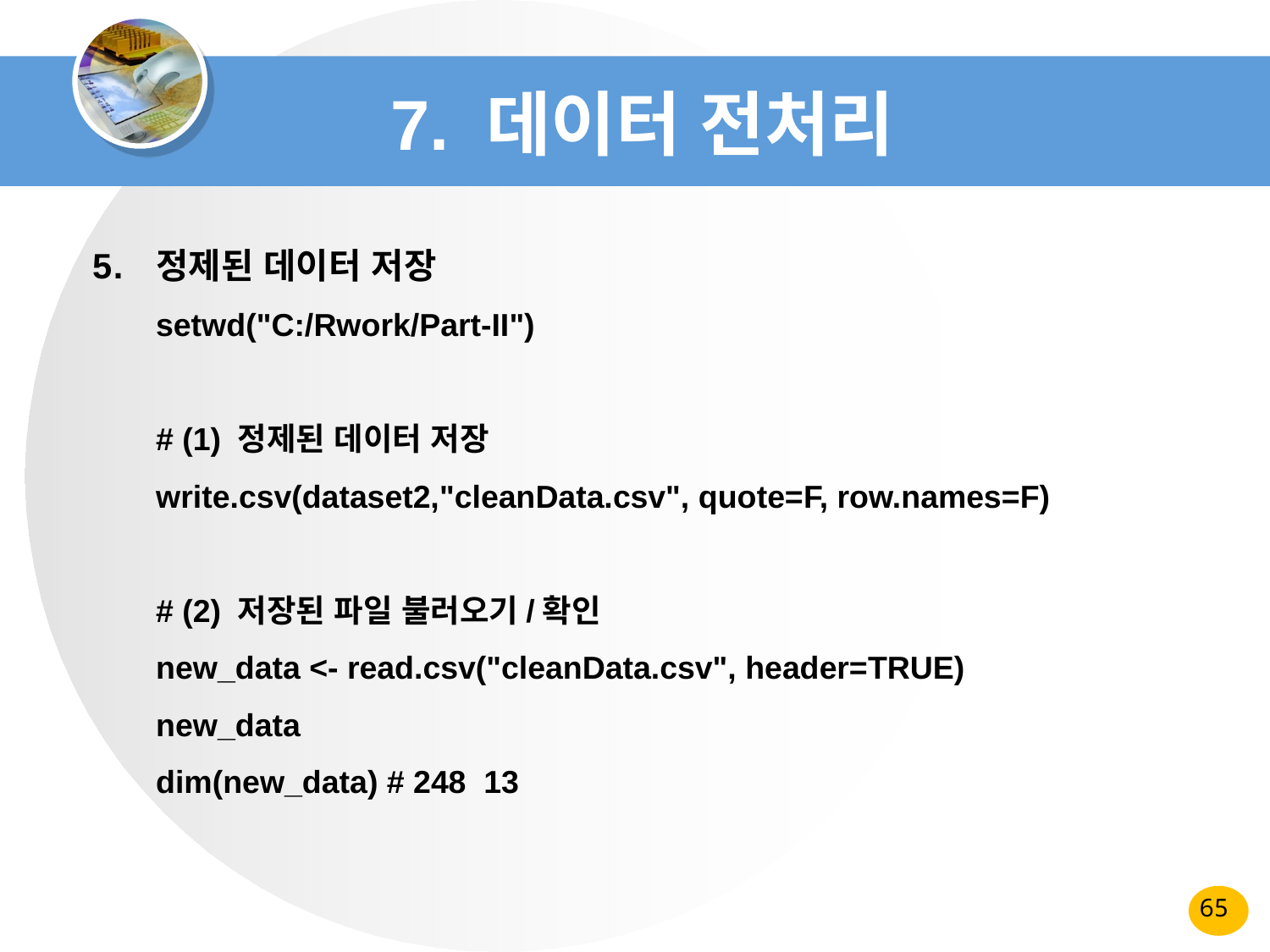

# 7. 데이터 전처리
정제된 데이터 저장
setwd("C:/Rwork/Part-II")

# (1) 정제된 데이터 저장
write.csv(dataset2,"cleanData.csv", quote=F, row.names=F)

# (2) 저장된 파일 불러오기/확인
new_data <- read.csv("cleanData.csv", header=TRUE)
new_data
dim(new_data) # 248  13

65